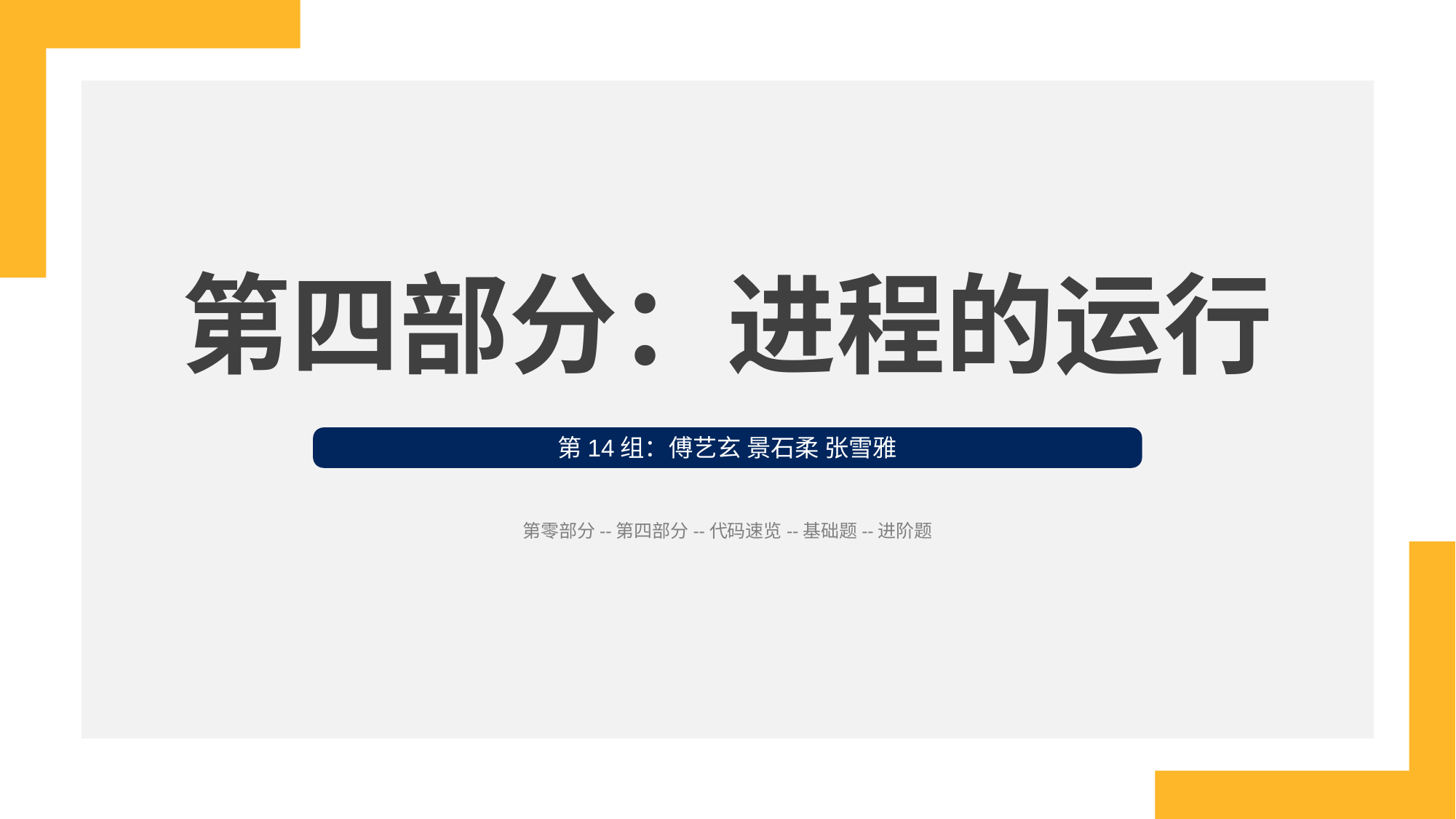

第四部分：进程的运行
第14组：傅艺玄 景石柔 张雪雅

第零部分--第四部分--代码速览--基础题--进阶题

1